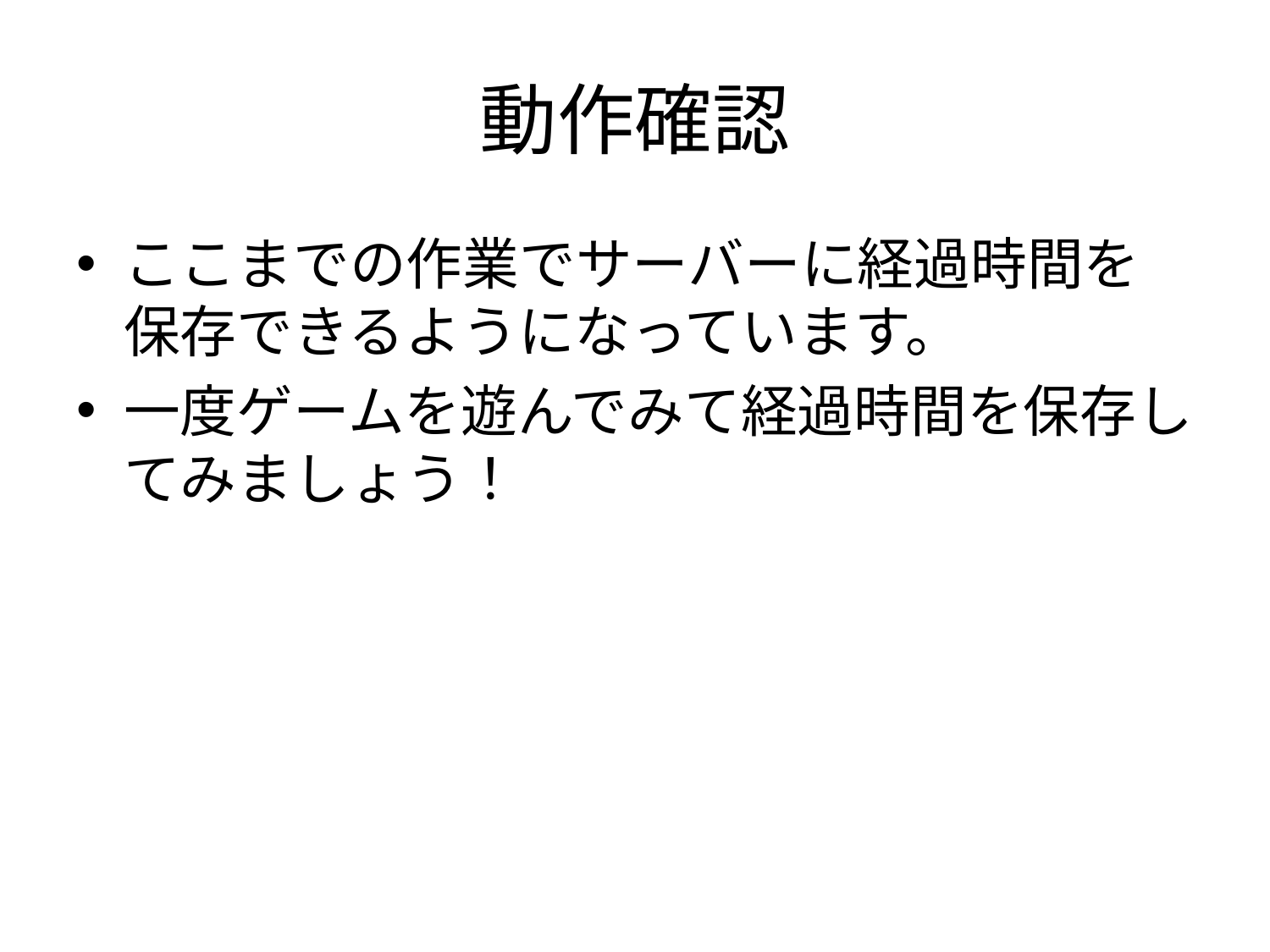

# 動作確認
ここまでの作業でサーバーに経過時間を保存できるようになっています。
一度ゲームを遊んでみて経過時間を保存してみましょう！